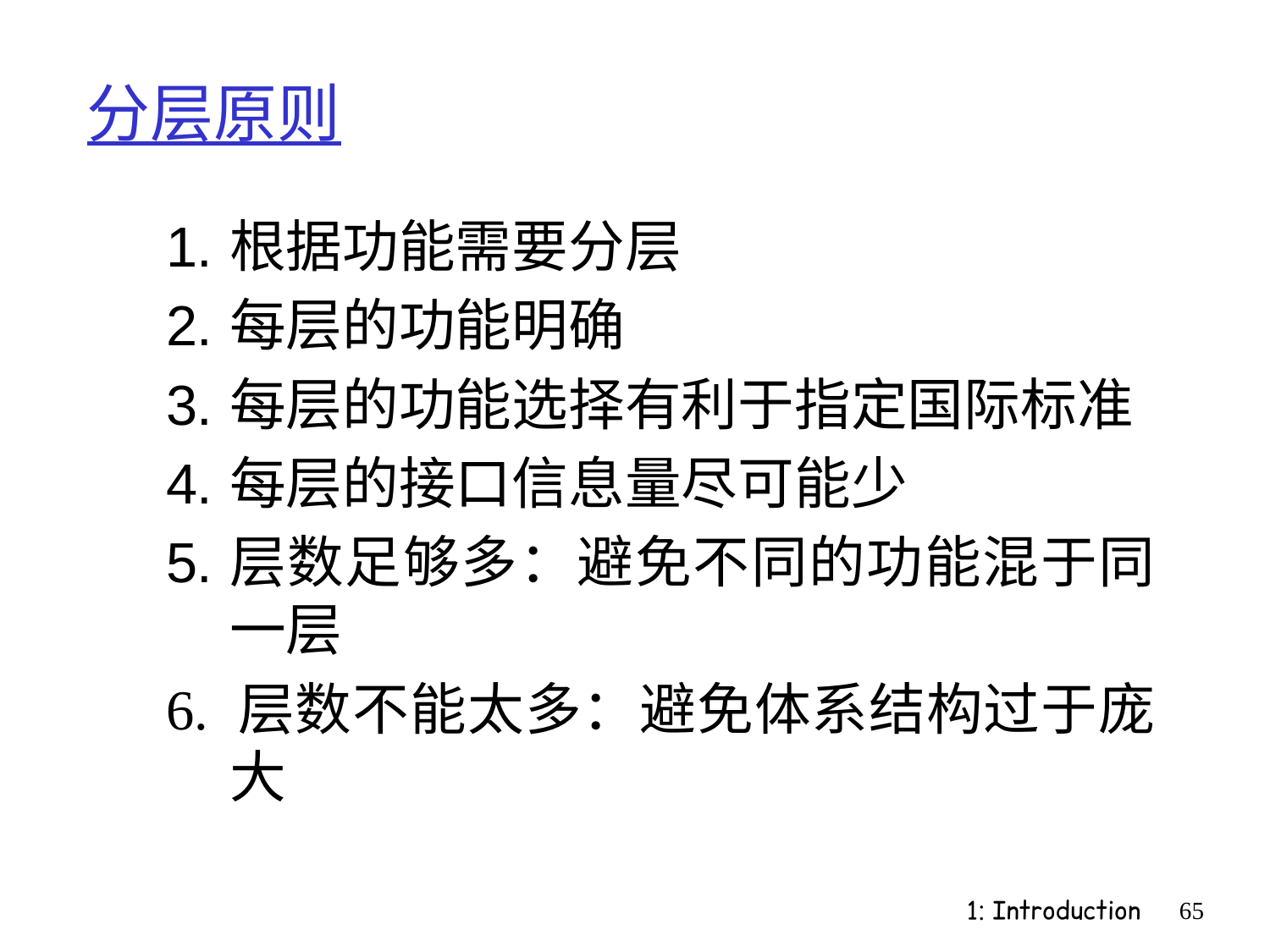

# 分层原则
根据功能需要分层
每层的功能明确
每层的功能选择有利于指定国际标准
每层的接口信息量尽可能少
层数足够多：避免不同的功能混于同一层
6. 层数不能太多：避免体系结构过于庞大

1: Introduction
65